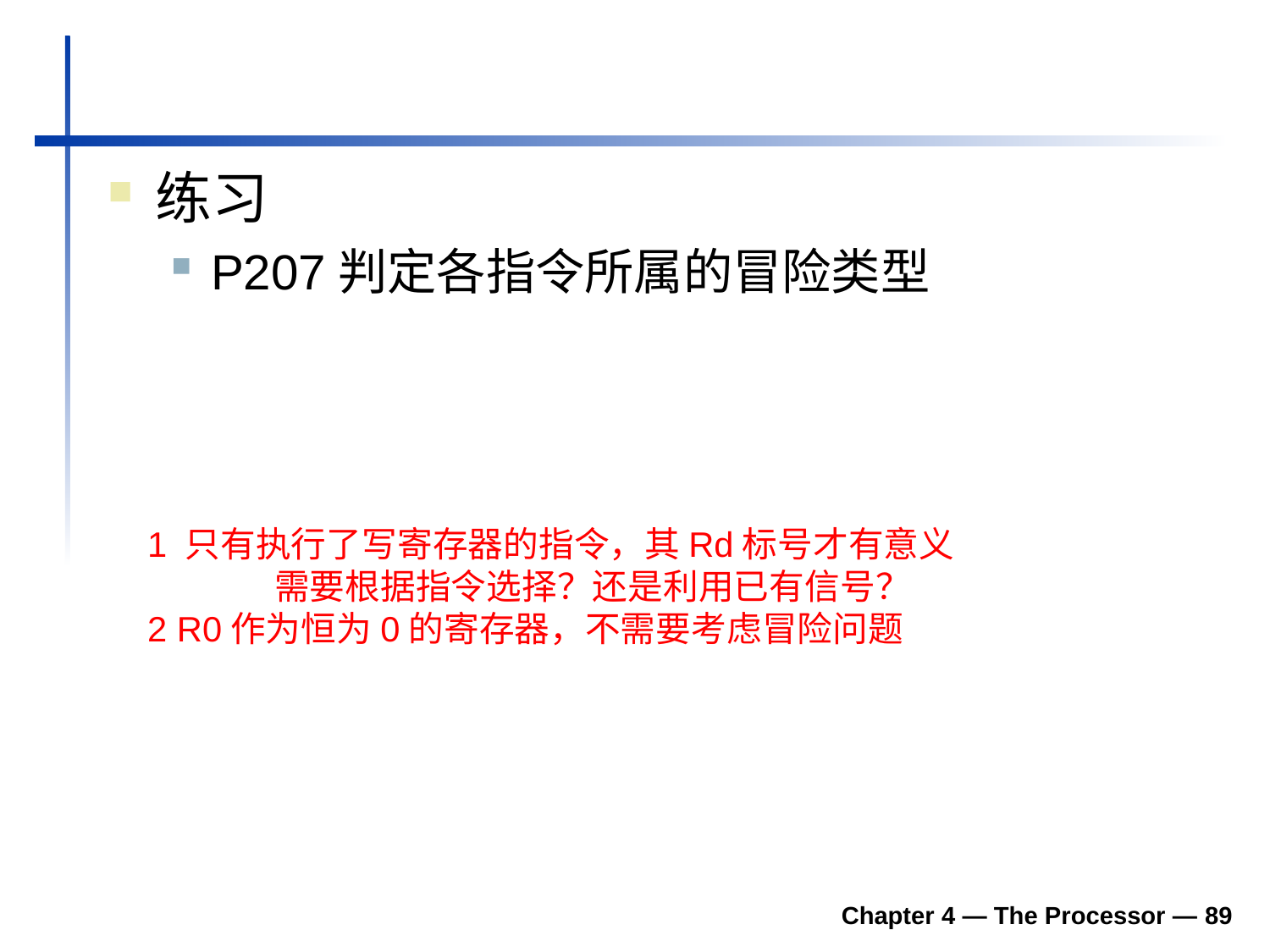

#
练习
P207判定各指令所属的冒险类型
1 只有执行了写寄存器的指令，其Rd标号才有意义
	需要根据指令选择？还是利用已有信号？
2 R0作为恒为0的寄存器，不需要考虑冒险问题
Chapter 4 — The Processor — 89